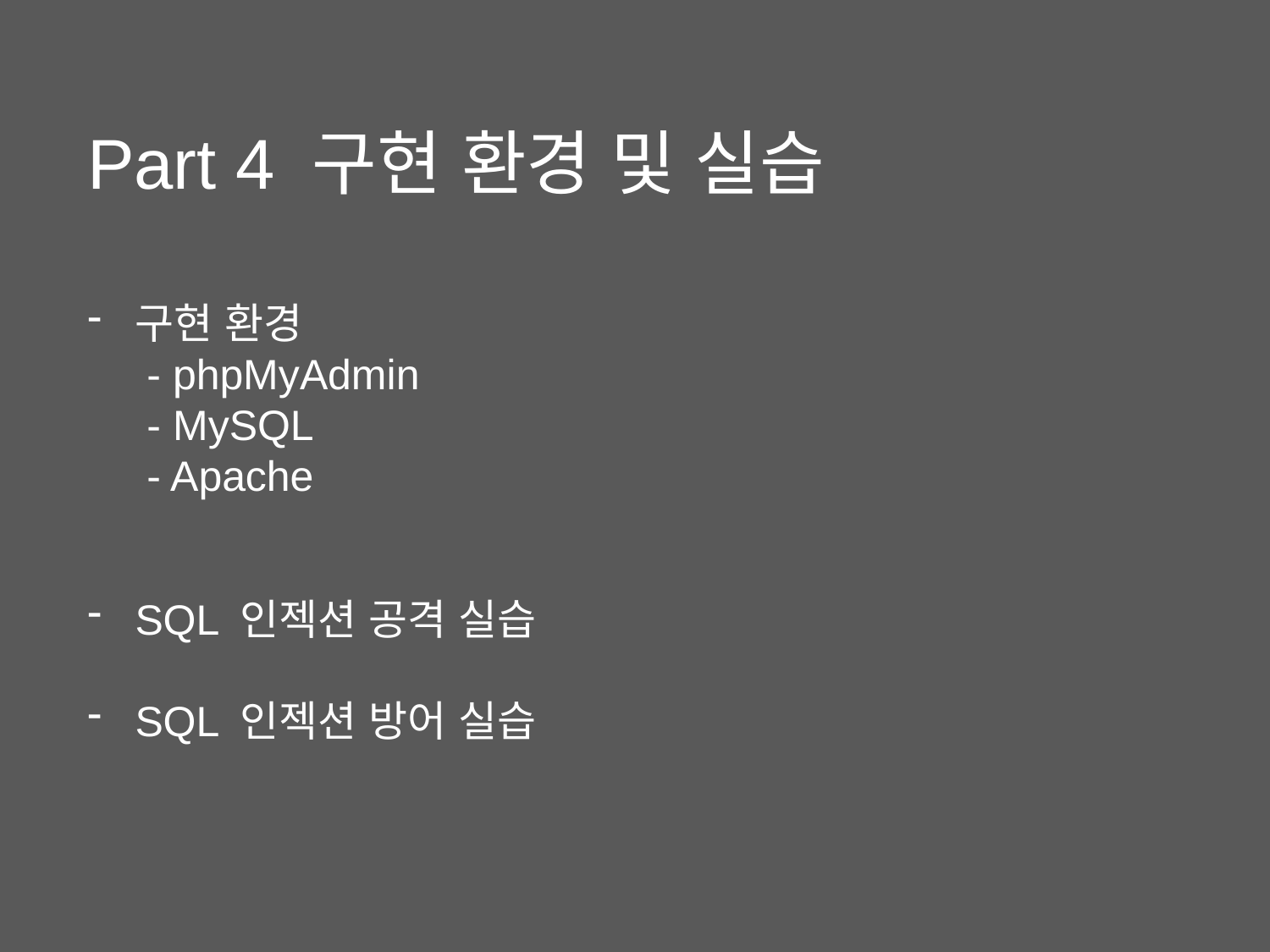

Part 4 구현 환경 및 실습
구현 환경
     - phpMyAdmin
     - MySQL
     - Apache
SQL 인젝션 공격 실습

SQL 인젝션 방어 실습